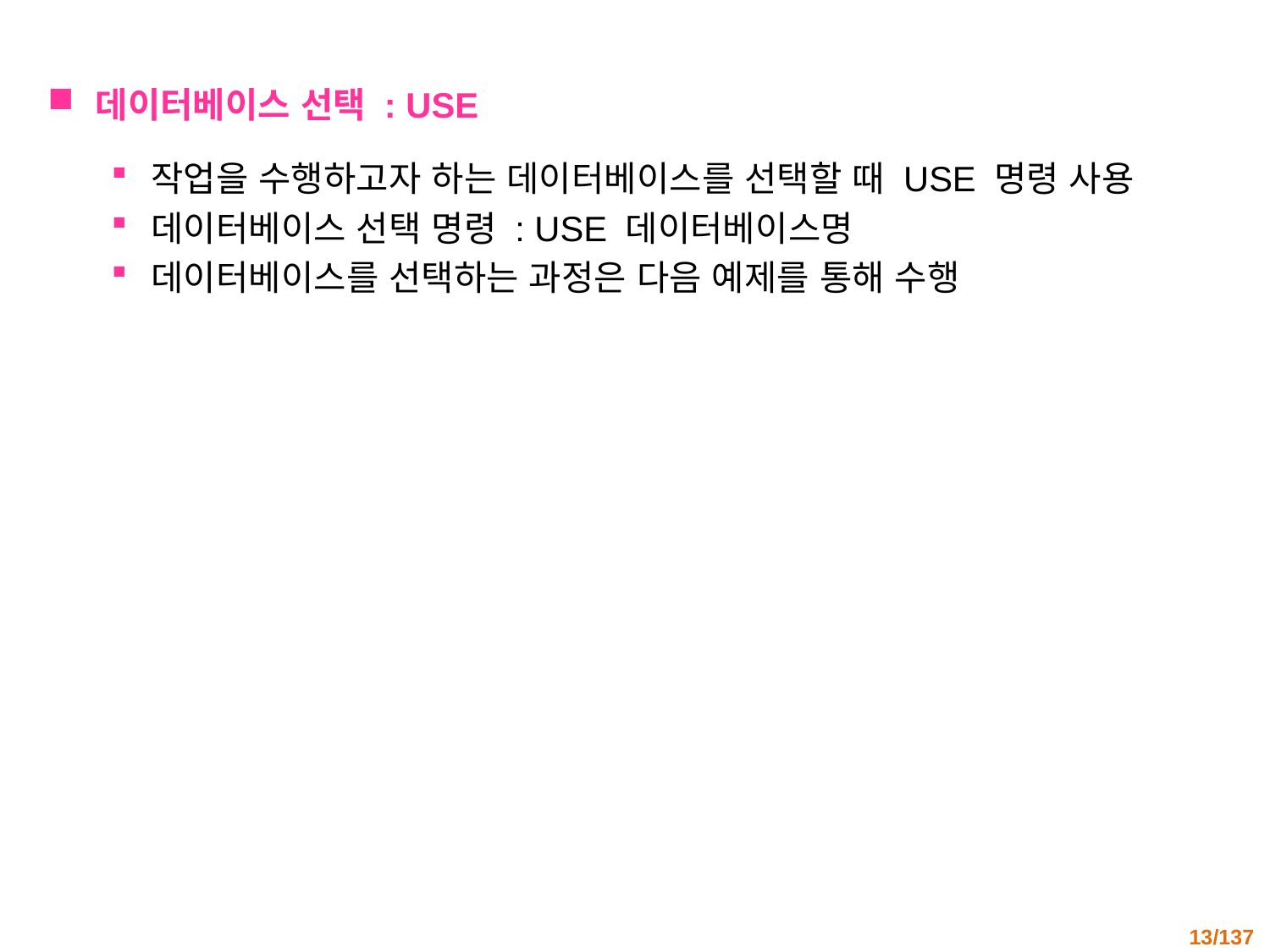

데이터베이스 선택 : USE

작업을 수행하고자 하는 데이터베이스를 선택할 때 USE 명령 사용
데이터베이스 선택 명령 : USE 데이터베이스명
데이터베이스를 선택하는 과정은 다음 예제를 통해 수행